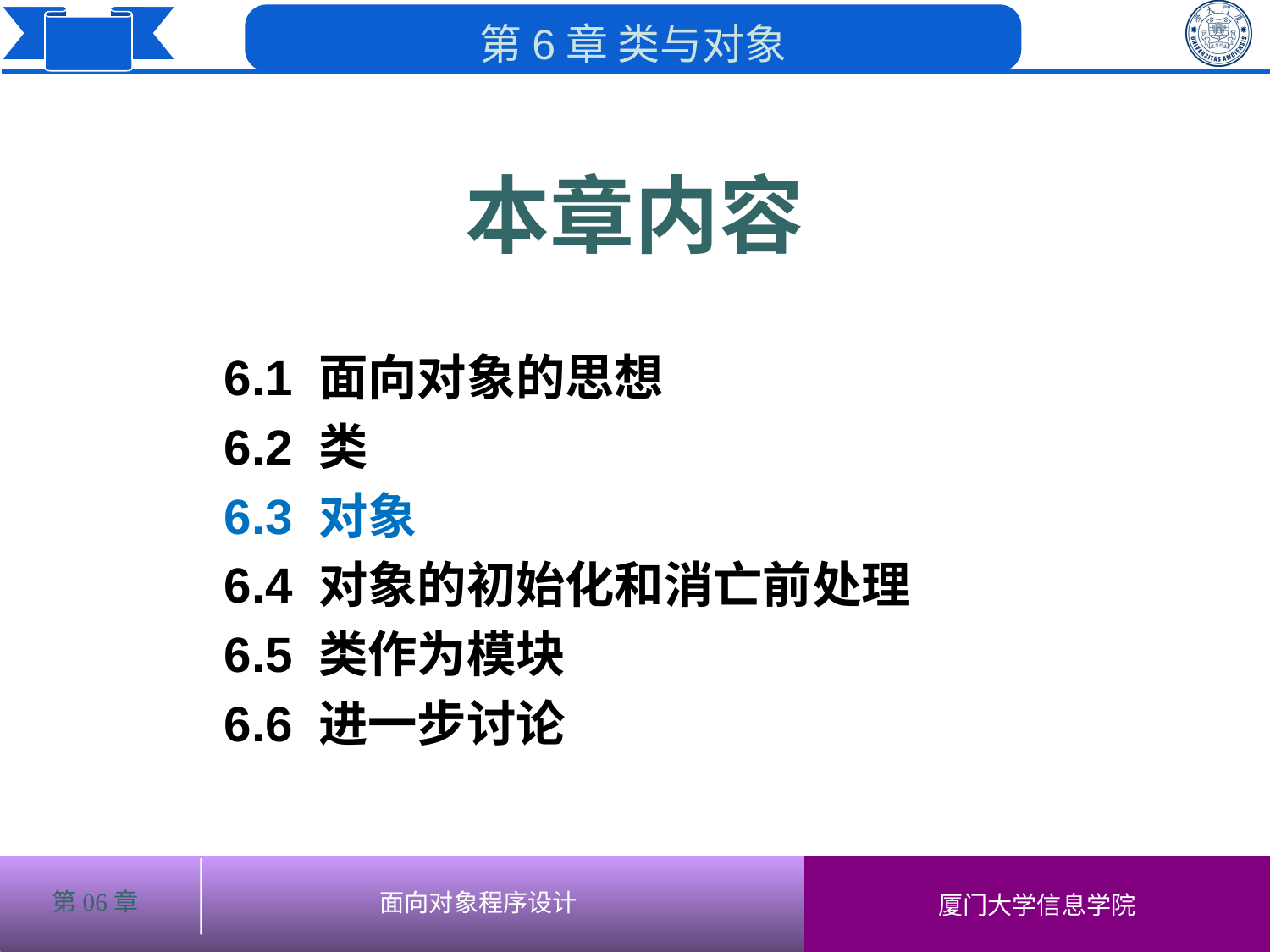

本章内容
6.1 面向对象的思想
6.2 类
6.3 对象
6.4 对象的初始化和消亡前处理
6.5 类作为模块
6.6 进一步讨论
30